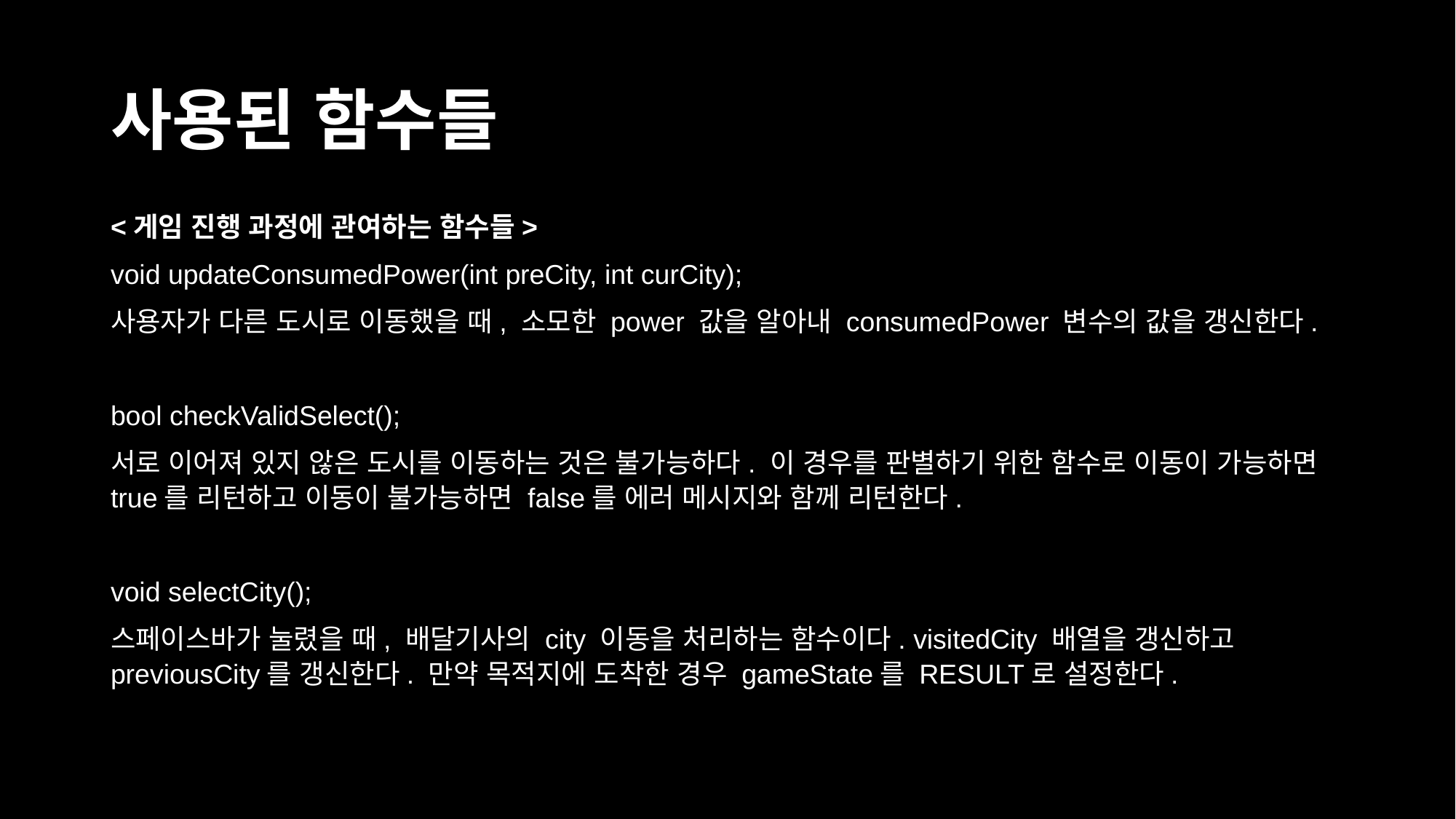

# 사용된 함수들
<게임 진행 과정에 관여하는 함수들>
void updateConsumedPower(int preCity, int curCity);
사용자가 다른 도시로 이동했을 때, 소모한 power 값을 알아내 consumedPower 변수의 값을 갱신한다.

bool checkValidSelect();
서로 이어져 있지 않은 도시를 이동하는 것은 불가능하다. 이 경우를 판별하기 위한 함수로 이동이 가능하면 true를 리턴하고 이동이 불가능하면 false를 에러 메시지와 함께 리턴한다.

void selectCity();
스페이스바가 눌렸을 때, 배달기사의 city 이동을 처리하는 함수이다. visitedCity 배열을 갱신하고 previousCity를 갱신한다. 만약 목적지에 도착한 경우 gameState를 RESULT로 설정한다.